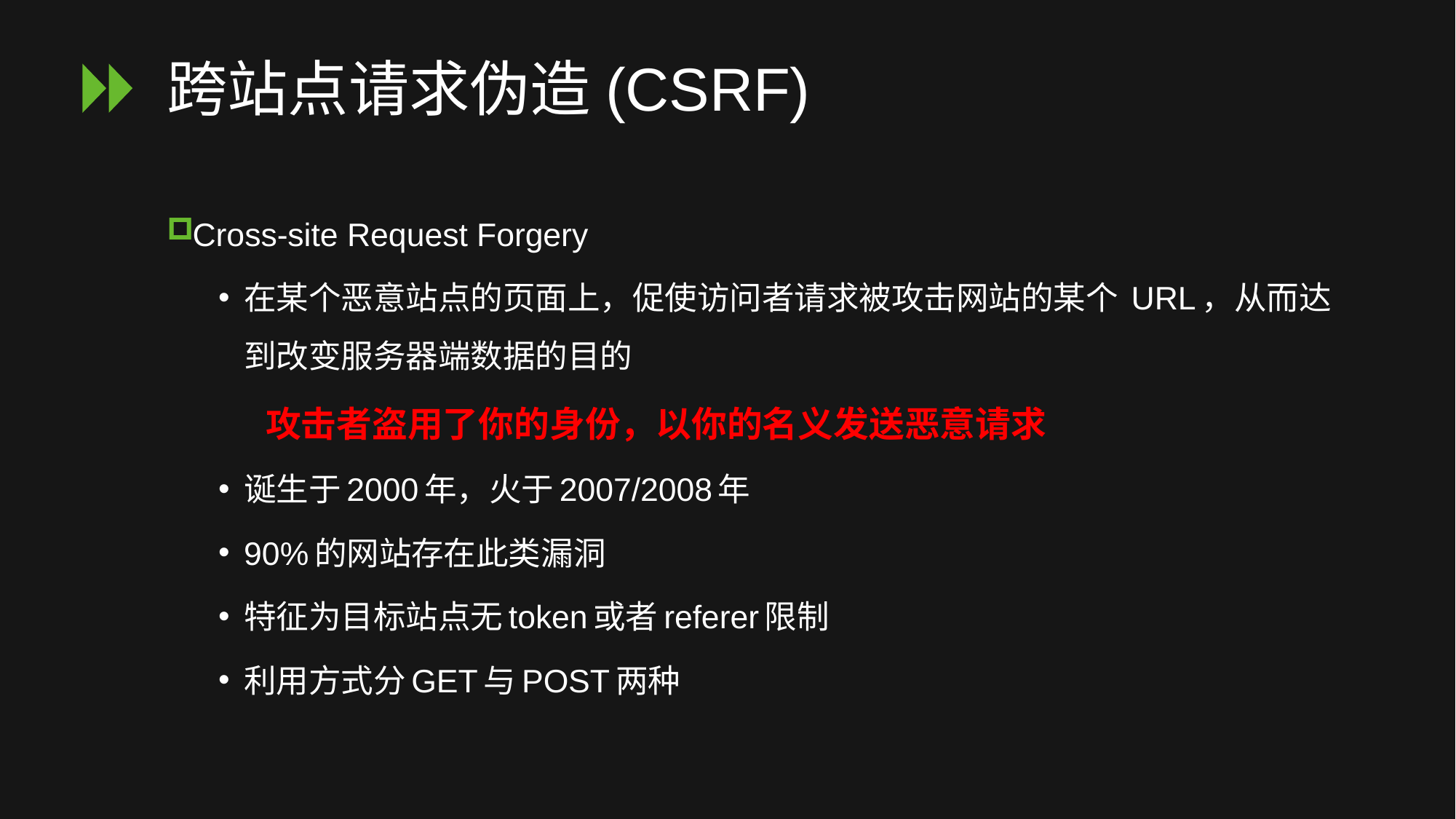

# 跨站点请求伪造(CSRF)
Cross-site Request Forgery
在某个恶意站点的页面上，促使访问者请求被攻击网站的某个 URL，从而达到改变服务器端数据的目的
   攻击者盗用了你的身份，以你的名义发送恶意请求
诞生于2000年，火于2007/2008年
90%的网站存在此类漏洞
特征为目标站点无token或者referer限制
利用方式分GET与POST两种